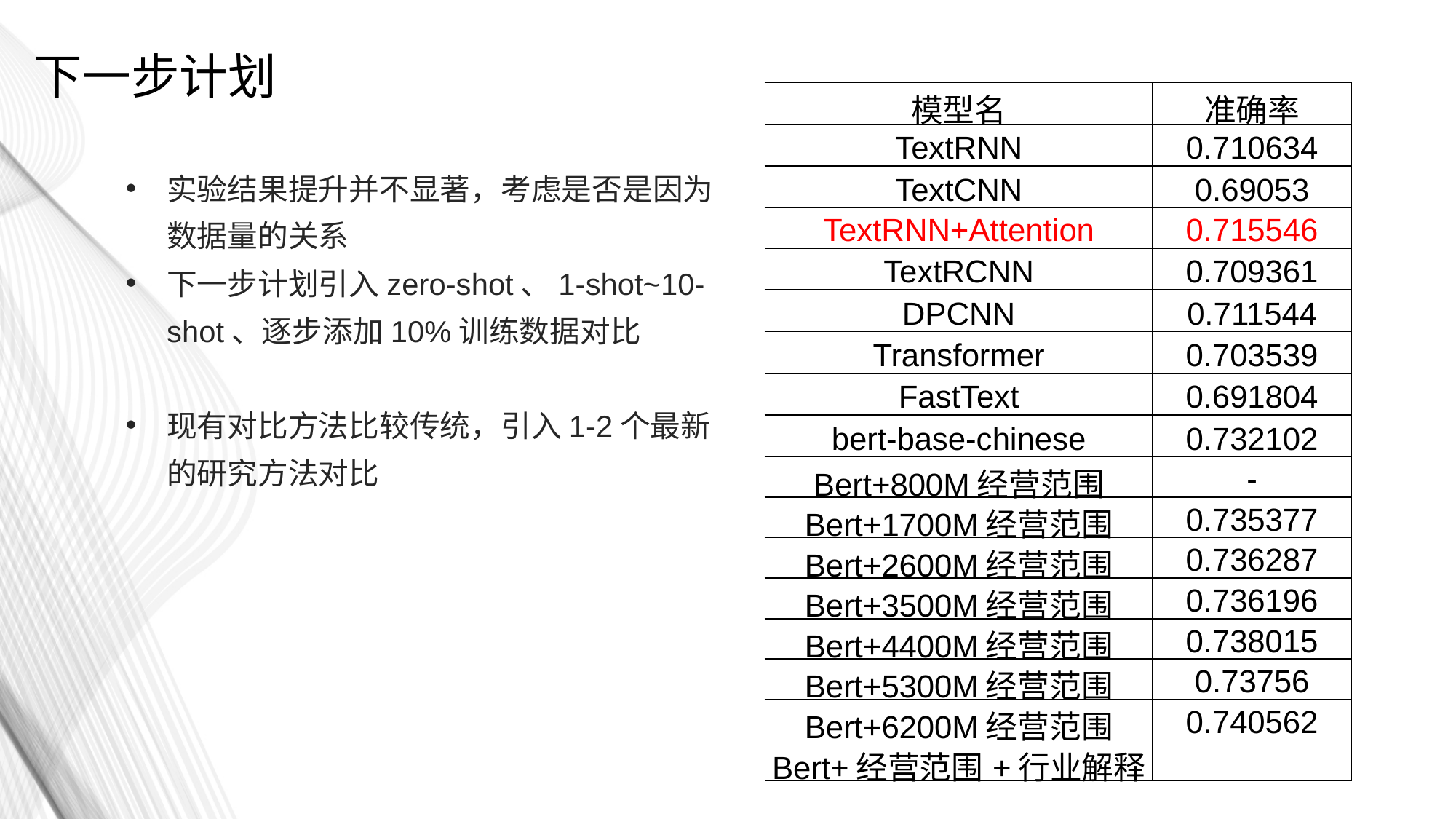

下一步计划
| 模型名 | 准确率 |
| --- | --- |
| TextRNN | 0.710634 |
| TextCNN | 0.69053 |
| TextRNN+Attention | 0.715546 |
| TextRCNN | 0.709361 |
| DPCNN | 0.711544 |
| Transformer | 0.703539 |
| FastText | 0.691804 |
| bert-base-chinese | 0.732102 |
| Bert+800M经营范围 | - |
| Bert+1700M经营范围 | 0.735377 |
| Bert+2600M经营范围 | 0.736287 |
| Bert+3500M经营范围 | 0.736196 |
| Bert+4400M经营范围 | 0.738015 |
| Bert+5300M经营范围 | 0.73756 |
| Bert+6200M经营范围 | 0.740562 |
| Bert+经营范围+行业解释 |  |
实验结果提升并不显著，考虑是否是因为数据量的关系
下一步计划引入zero-shot、1-shot~10-shot、逐步添加10%训练数据对比

现有对比方法比较传统，引入1-2个最新的研究方法对比